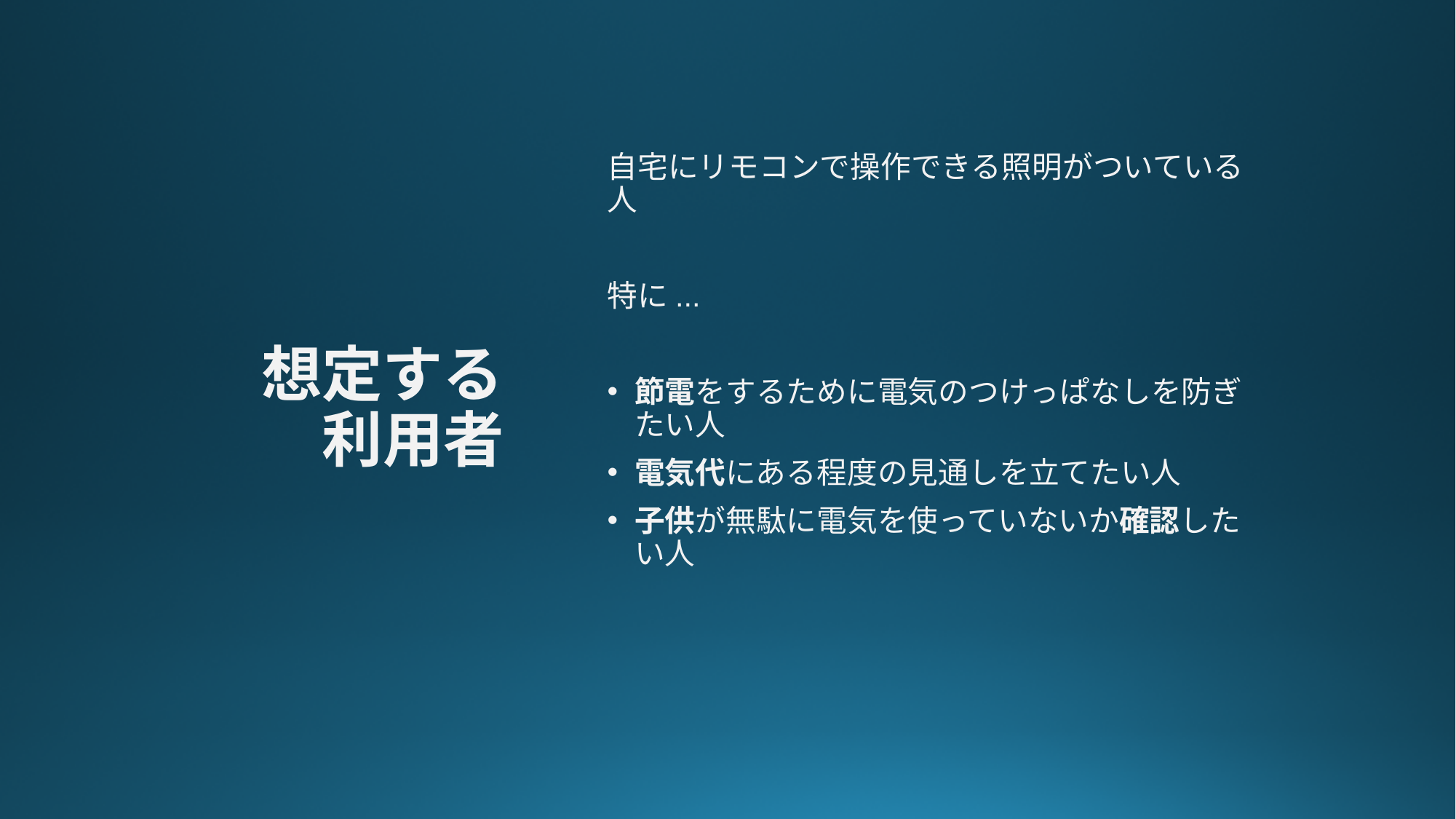

# 想定する 利用者
自宅にリモコンで操作できる照明がついている人

特に...

節電をするために電気のつけっぱなしを防ぎたい人
電気代にある程度の見通しを立てたい人
子供が無駄に電気を使っていないか確認したい人